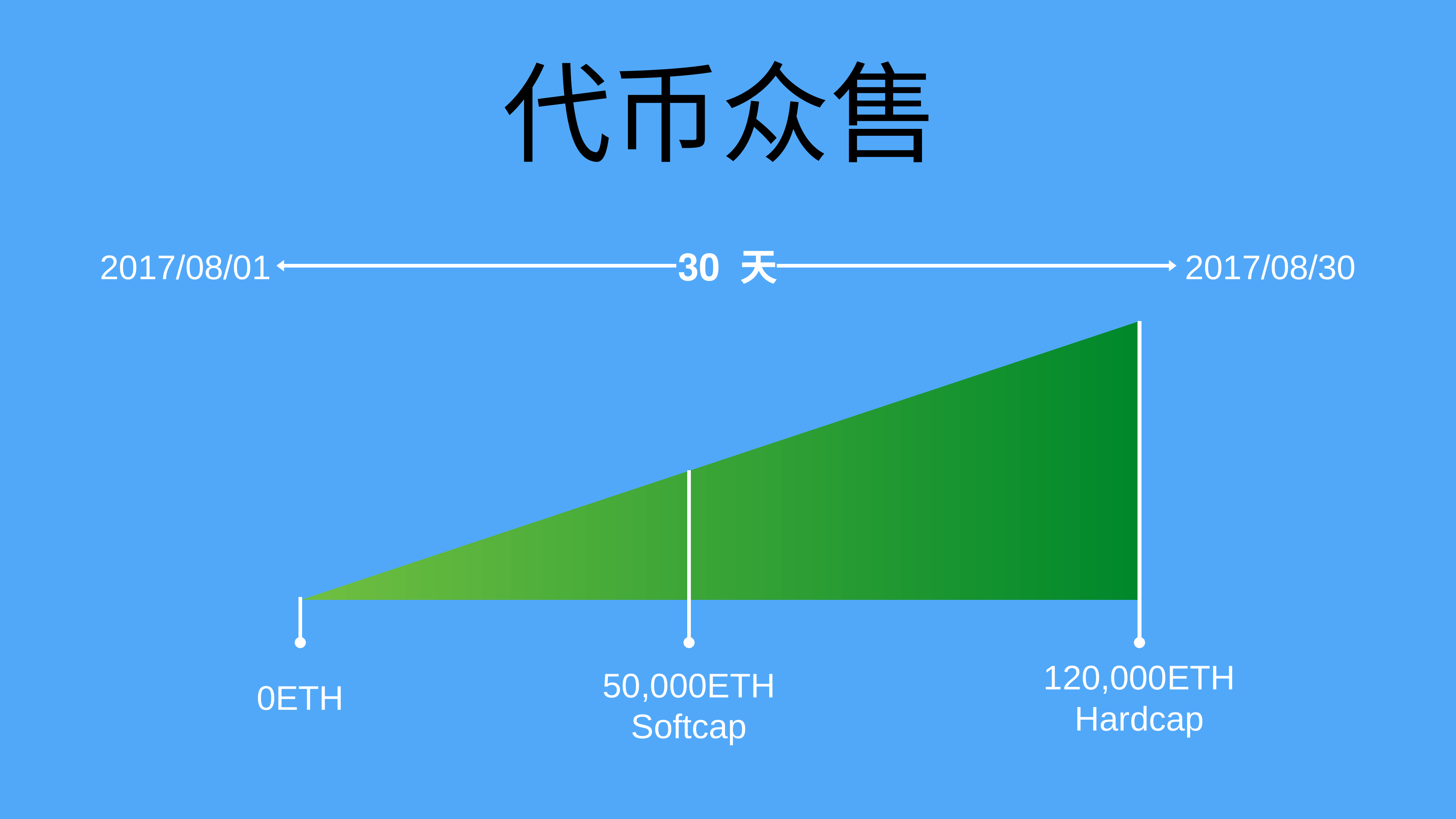

[unsupported chart]

代币众售

30 天
2017/08/01
2017/08/30

0ETH
120,000ETH
Hardcap
50,000ETH
Softcap